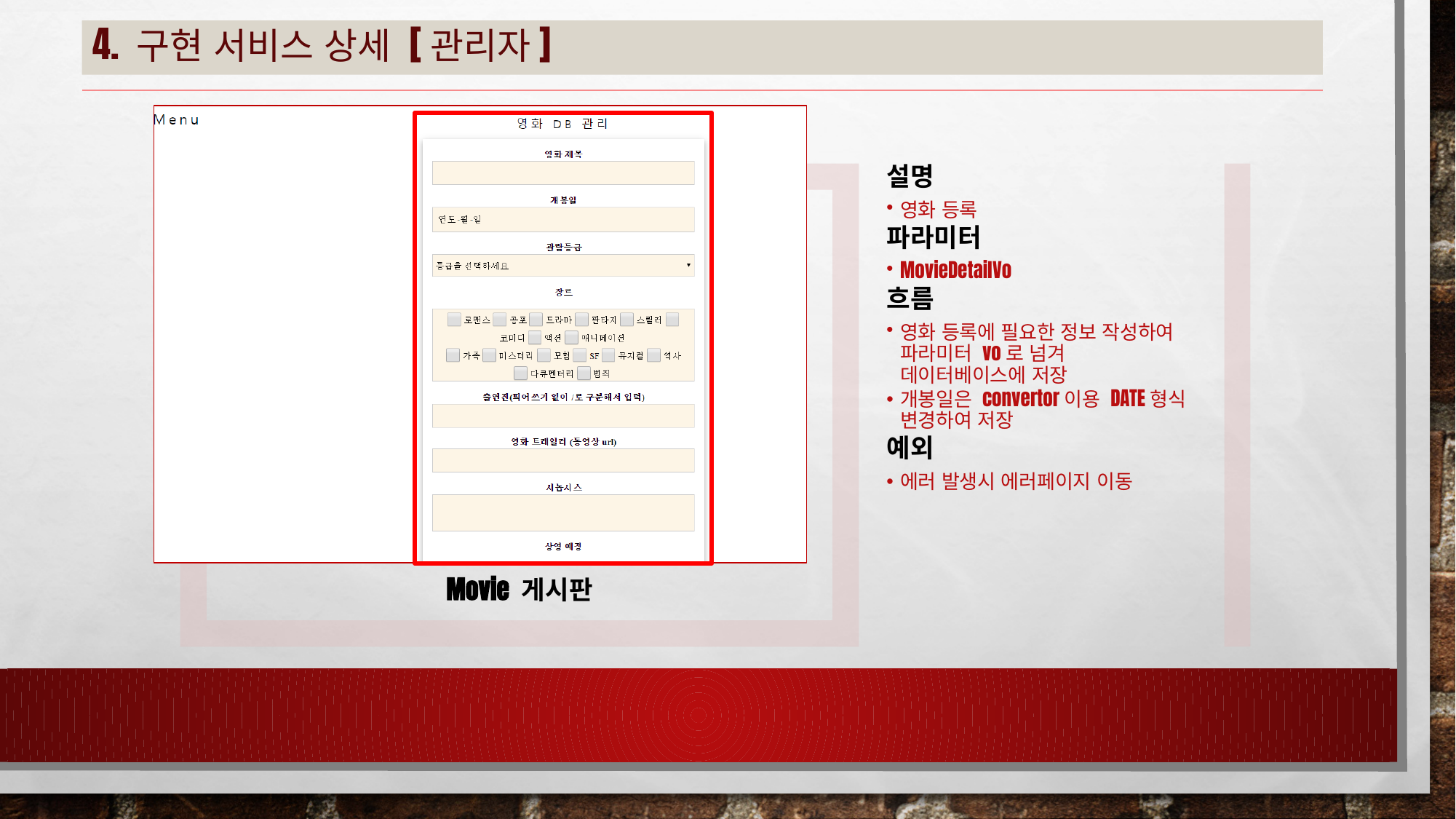

# 4. 구현 서비스 상세 [관리자]
Movie 게시판
설명
영화 등록
파라미터
MovieDetailVo
흐름
영화 등록에 필요한 정보 작성하여 파라미터 vo로 넘겨 데이터베이스에 저장
개봉일은 convertor이용 DATE형식 변경하여 저장
예외
에러 발생시 에러페이지 이동